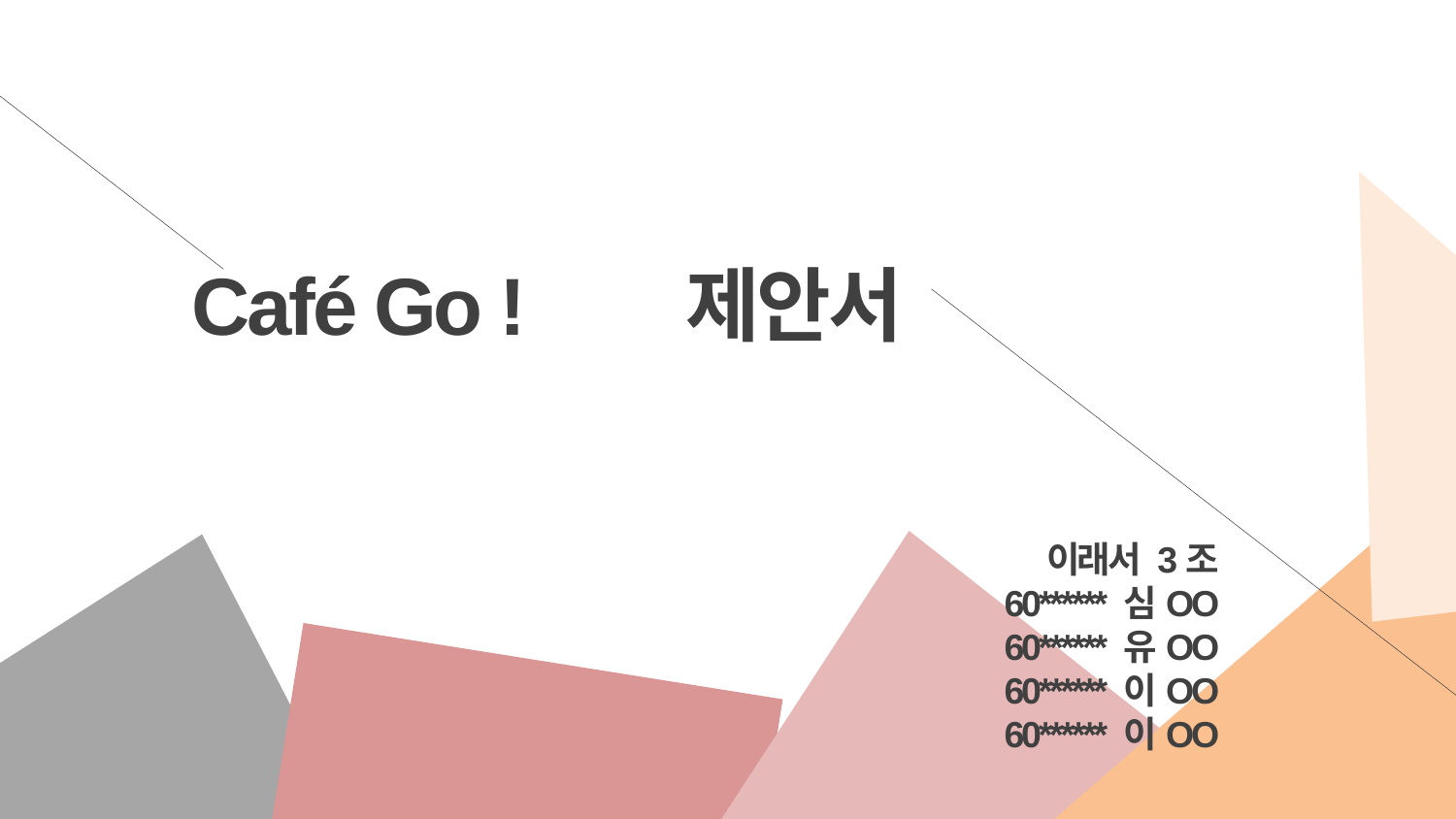

Café Go !       제안서

이래서 3조
 60****** 심OO
60****** 유OO
60****** 이OO
60****** 이OO